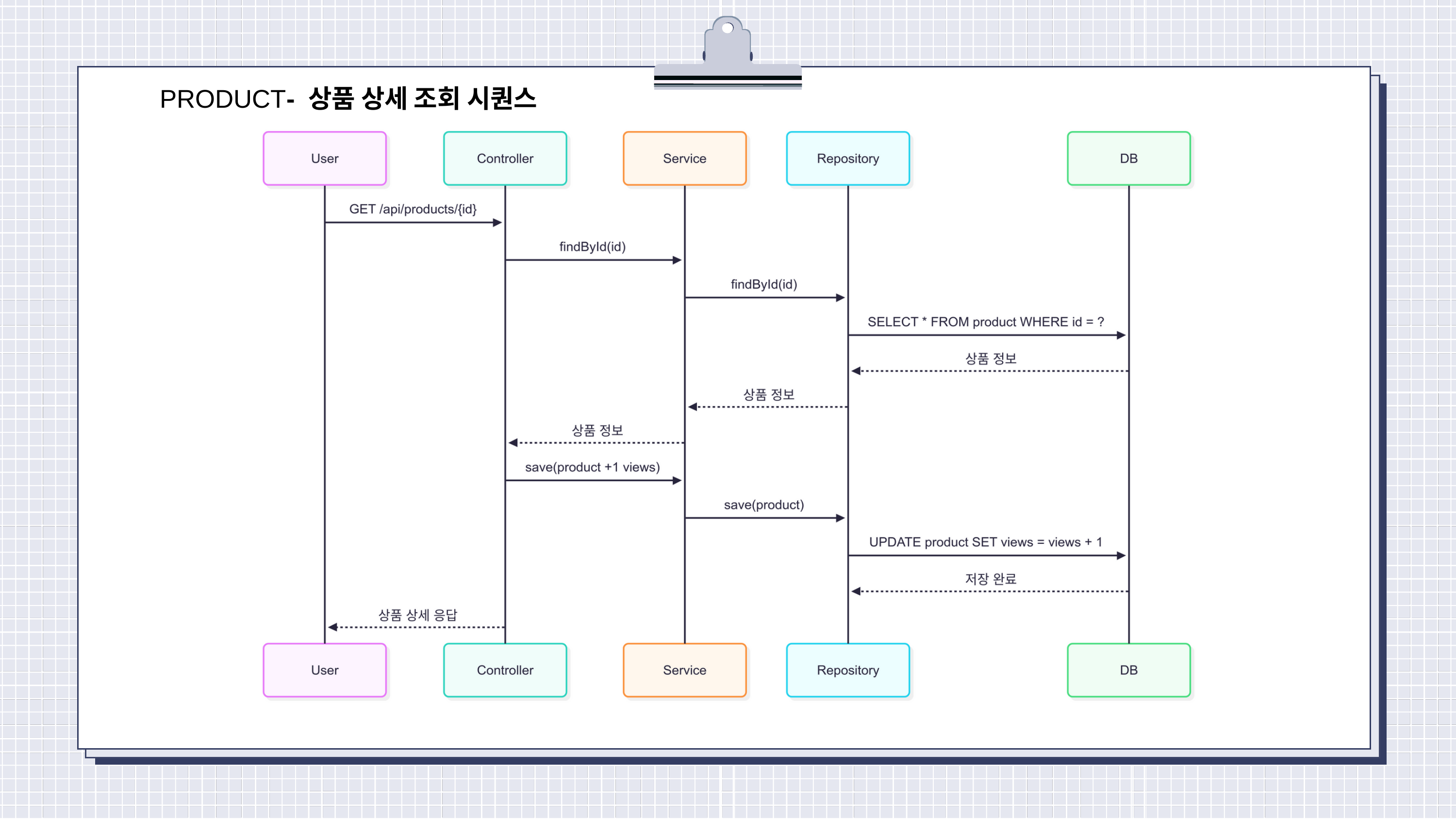

PRODUCT- 상품 상세 조회 시퀀스

진행 상황 요약